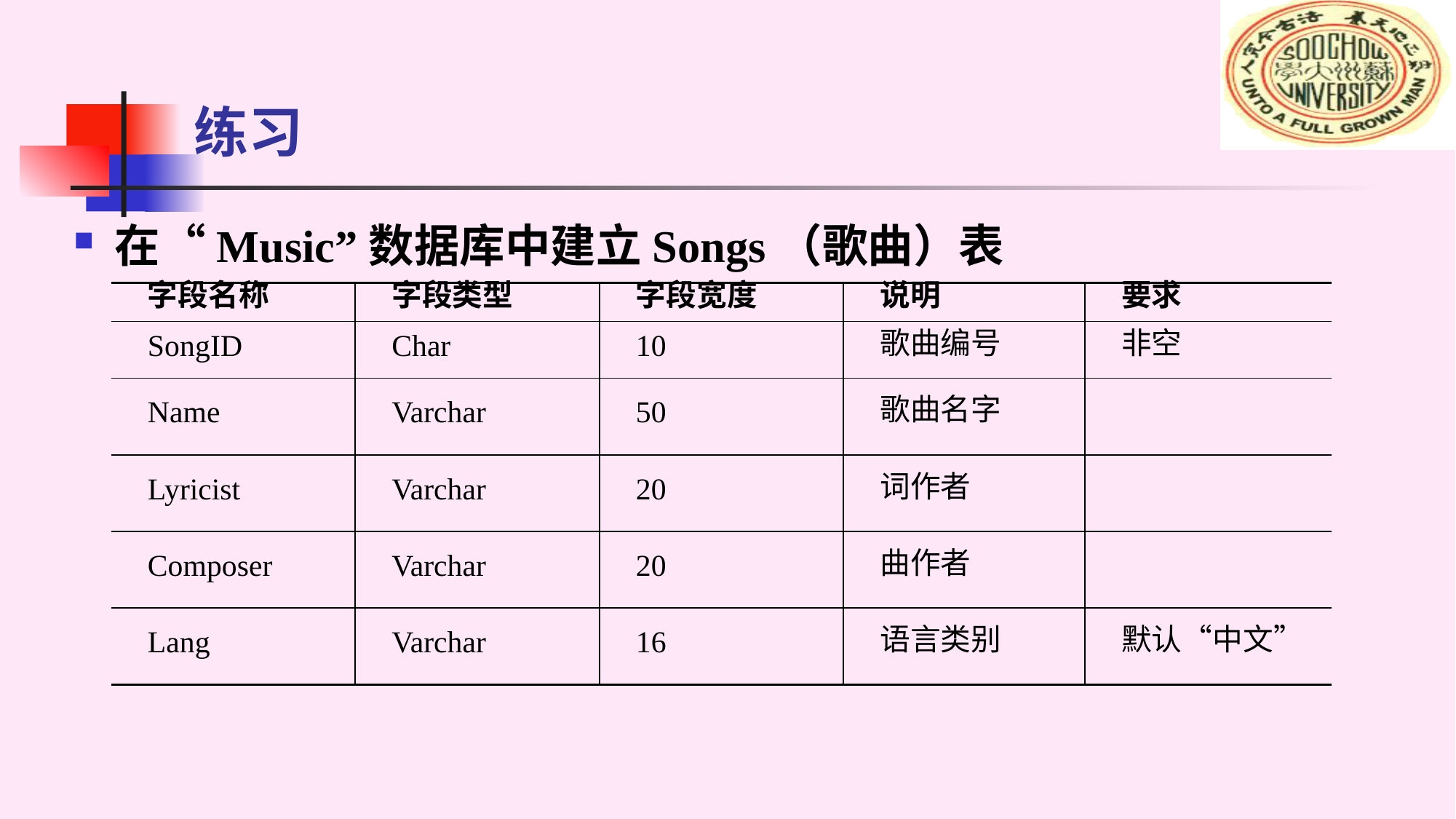

# 练习
在“Music”数据库中建立Songs（歌曲）表
| 字段名称 | 字段类型 | 字段宽度 | 说明 | 要求 |
| --- | --- | --- | --- | --- |
| SongID | Char | 10 | 歌曲编号 | 非空 |
| Name | Varchar | 50 | 歌曲名字 |  |
| Lyricist | Varchar | 20 | 词作者 |  |
| Composer | Varchar | 20 | 曲作者 |  |
| Lang | Varchar | 16 | 语言类别 | 默认“中文” |